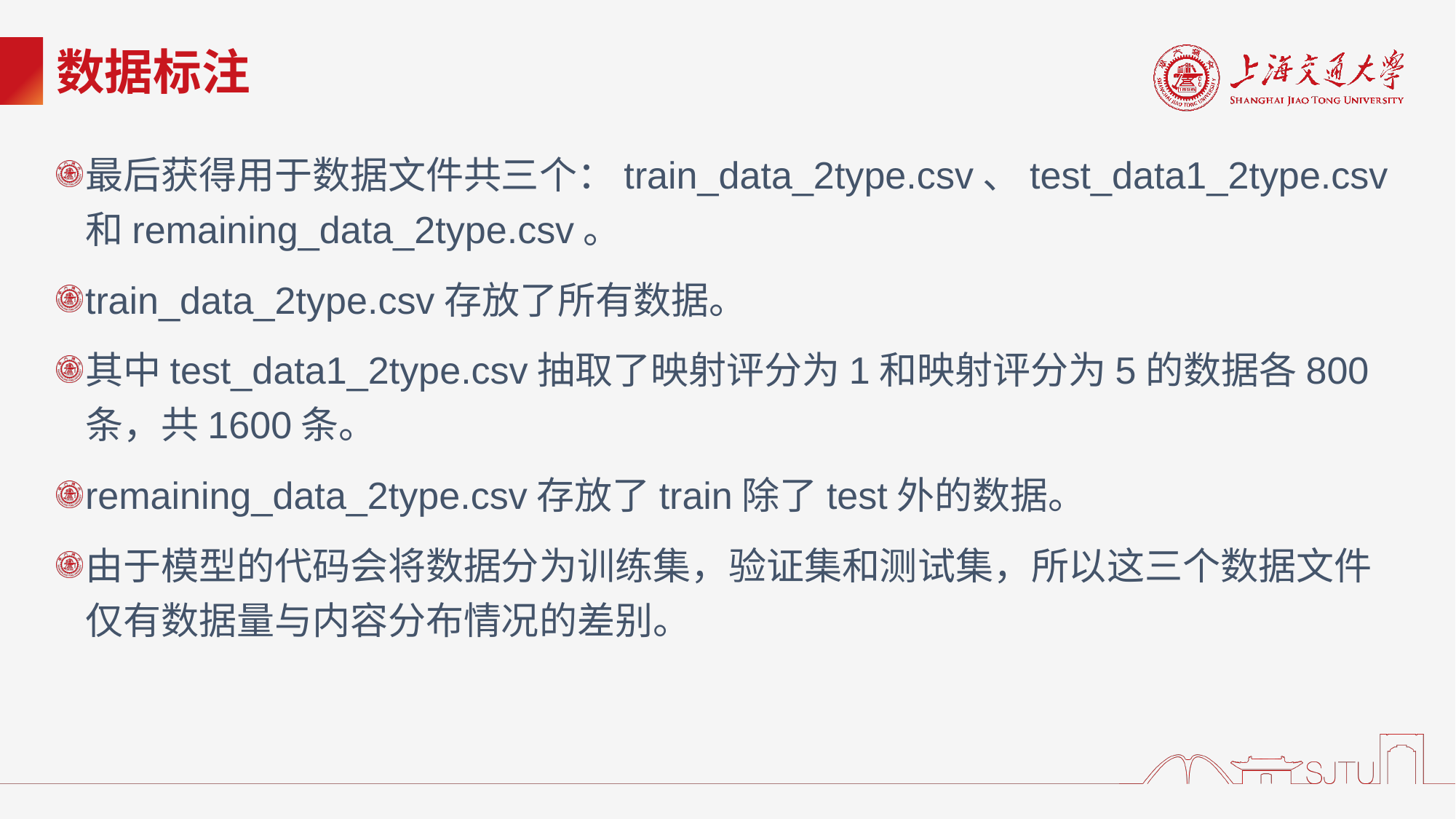

# 数据标注
最后获得用于数据文件共三个：train_data_2type.csv、test_data1_2type.csv和remaining_data_2type.csv。
train_data_2type.csv存放了所有数据。
其中test_data1_2type.csv抽取了映射评分为1和映射评分为5的数据各800条，共1600条。
remaining_data_2type.csv存放了train除了test外的数据。
由于模型的代码会将数据分为训练集，验证集和测试集，所以这三个数据文件仅有数据量与内容分布情况的差别。